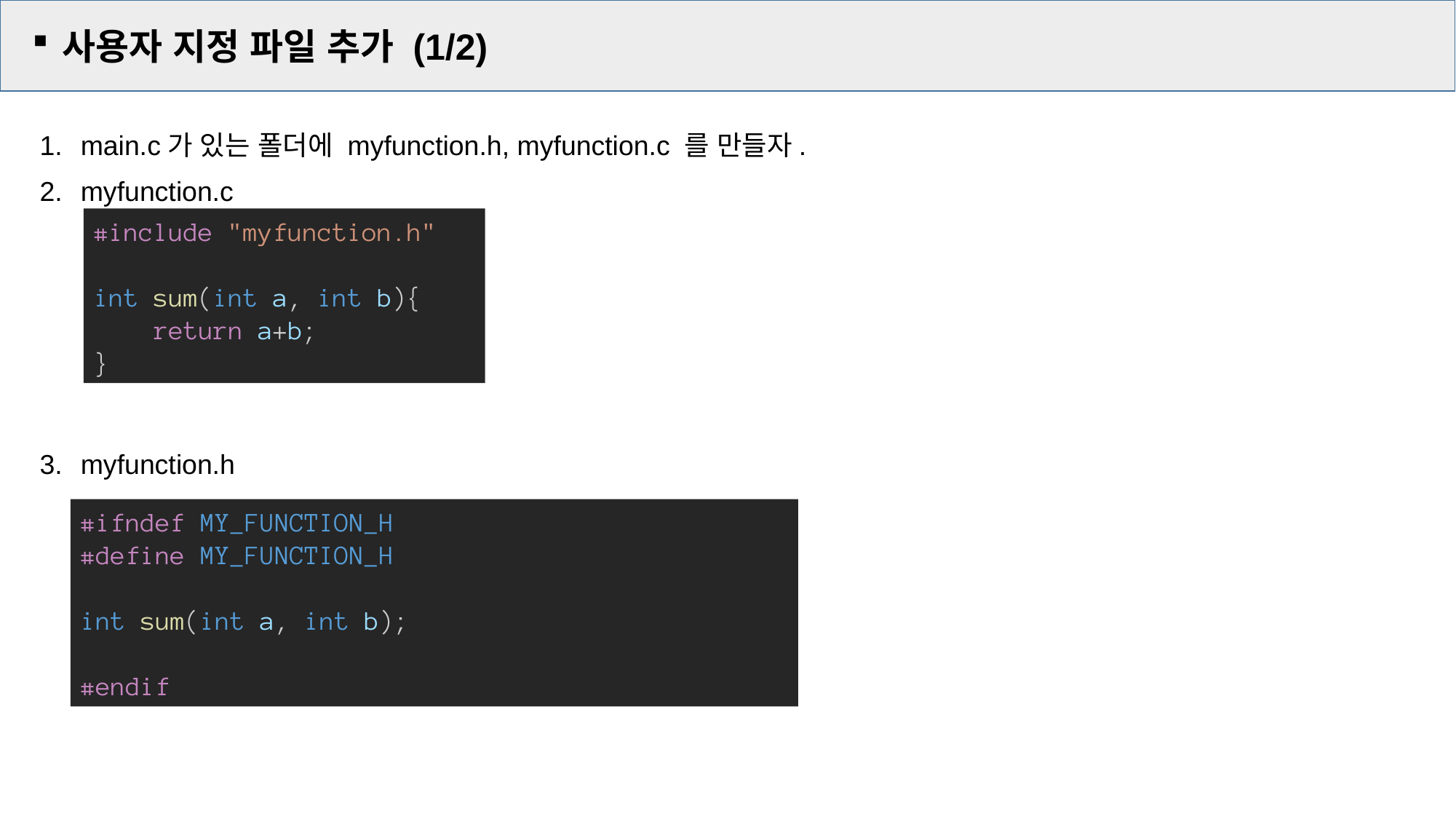

사용자 지정 파일 추가 (1/2)
main.c가 있는 폴더에 myfunction.h, myfunction.c 를 만들자.
myfunction.c

myfunction.h

#include "myfunction.h"
int sum(int a, int b){
    return a+b;
}
#ifndef MY_FUNCTION_H
#define MY_FUNCTION_H
int sum(int a, int b);
#endif